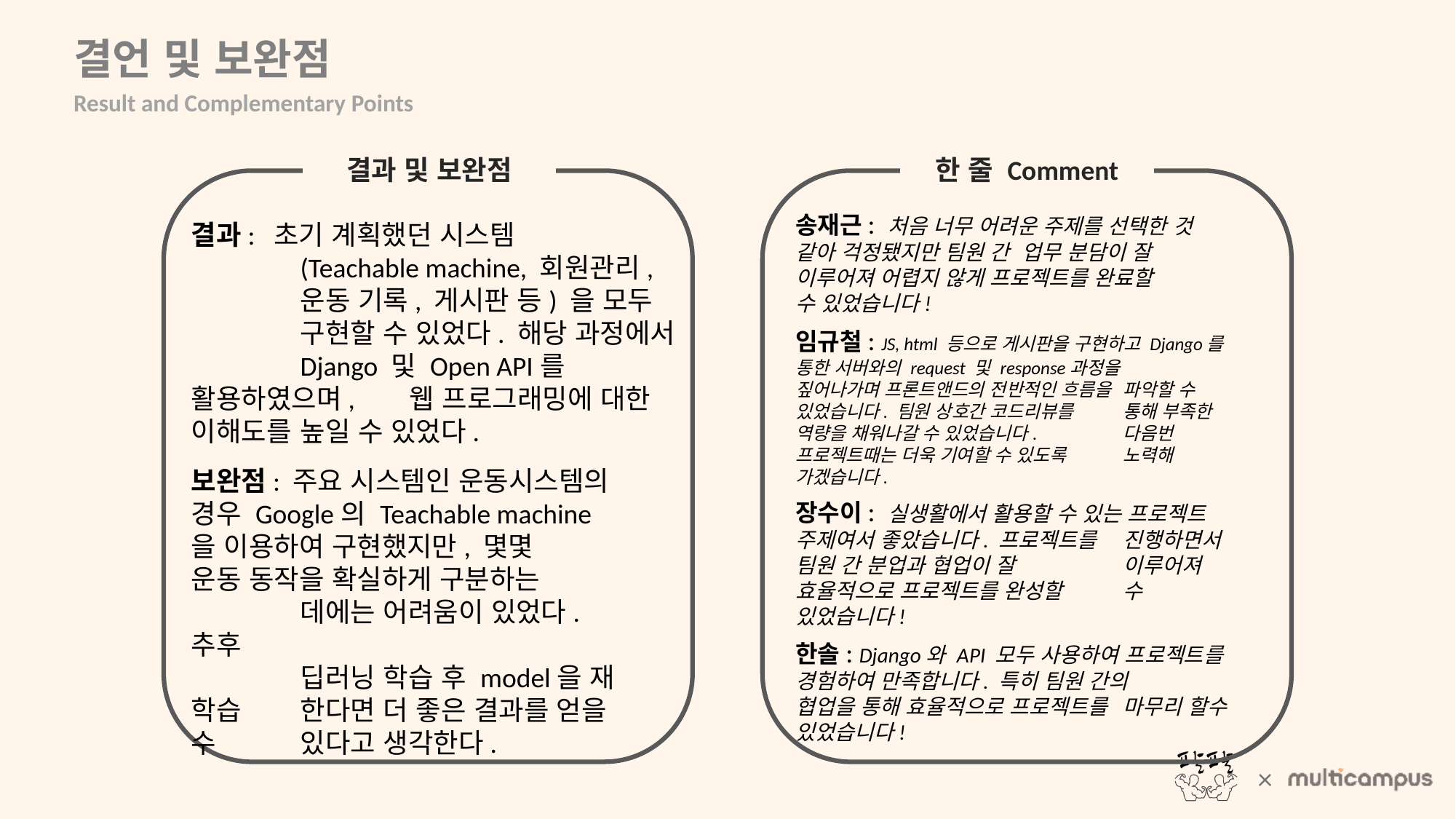

결언 및 보완점
Result and Complementary Points
결과 및 보완점
한 줄 Comment

송재근: 처음 너무 어려운 주제를 선택한 것 	같아 걱정됐지만 팀원 간  업무 분담이 잘 	이루어져 어렵지 않게 프로젝트를 완료할 	수 있었습니다!
결과:  초기 계획했던 시스템
	(Teachable machine, 회원관리, 	운동 기록, 게시판 등) 을 모두 	구현할 수 있었다. 해당 과정에서 	Django 및 Open API를 활용하였으며, 	웹 프로그래밍에 대한 이해도를 	높일 수 있었다.
임규철: JS, html 등으로 게시판을 구현하고 Django를 	통한 서버와의 request 및 response과정을 	짚어나가며 프론트앤드의 전반적인 흐름을 	파악할 수 있었습니다. 팀원 상호간 코드리뷰를 	통해 부족한 역량을 채워나갈 수 있었습니다. 	다음번 프로젝트때는 더욱 기여할 수 있도록 	노력해 가겠습니다.
보완점: 주요 시스템인 운동시스템의 	경우 Google의 Teachable machine	을 이용하여 구현했지만, 몇몇 	운동 동작을 확실하게 구분하는
	데에는 어려움이 있었다. 추후
	딥러닝 학습 후 model을 재 학습 	한다면 더 좋은 결과를 얻을 수 	있다고 생각한다.
장수이: 실생활에서 활용할 수 있는 프로젝트 	주제여서 좋았습니다. 프로젝트를 	진행하면서 팀원 간 분업과 협업이 잘 	이루어져 효율적으로 프로젝트를 완성할 	수 있었습니다!
한솔: Django와 API 모두 사용하여 프로젝트를 	경험하여 만족합니다. 특히 팀원 간의 	협업을 통해 효율적으로 프로젝트를 	마무리 할수 있었습니다!